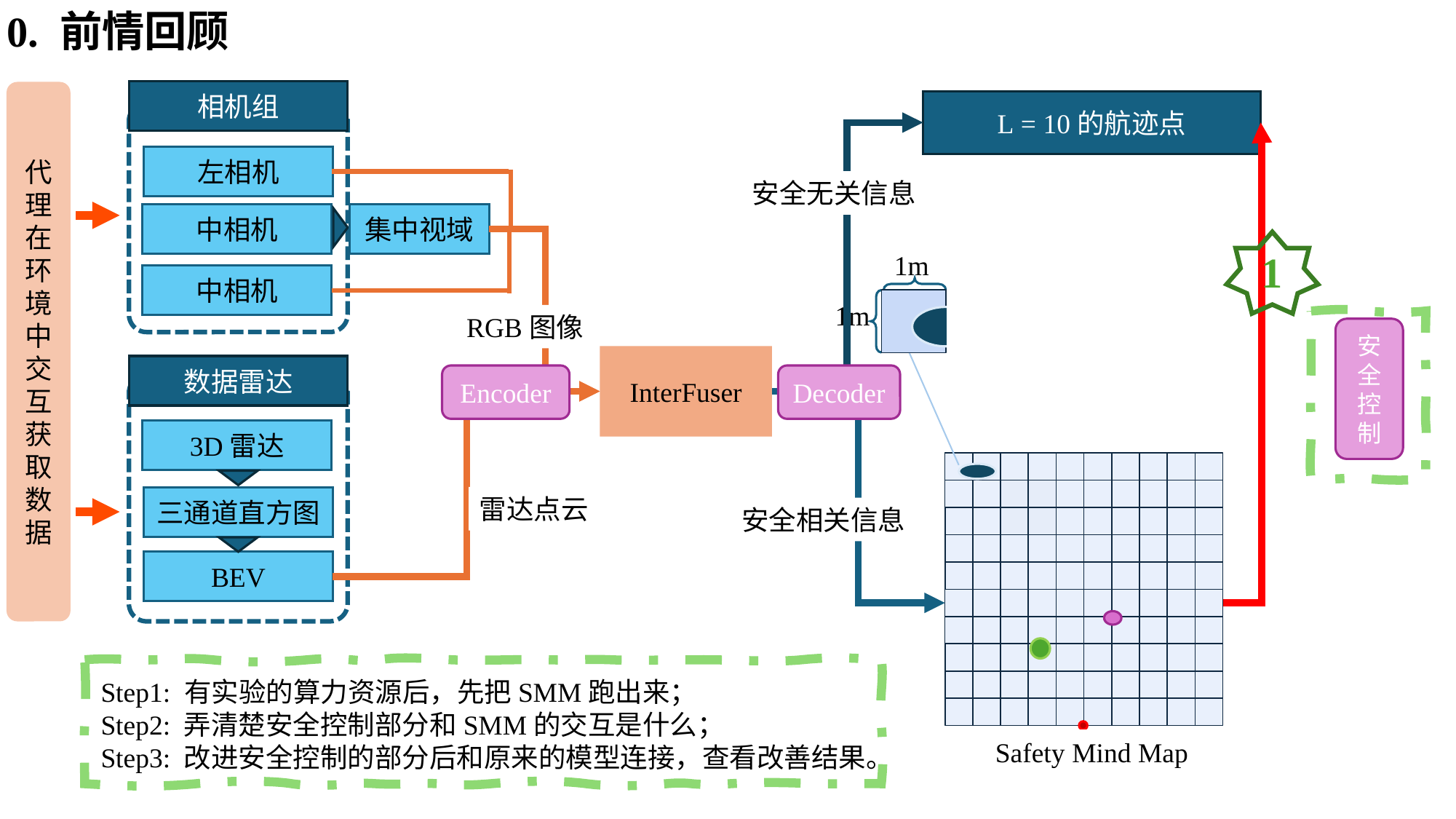

0. 前情回顾
相机组
代理在环境中交互获取数据
L = 10的航迹点

左相机
安全无关信息
集中视域
中相机

1
1m

中相机

1m
RGB图像

安全控制
InterFuser
数据雷达
Encoder
Decoder

3D雷达

雷达点云
三通道直方图
安全相关信息

BEV

Step1: 有实验的算力资源后，先把SMM跑出来；
Step2: 弄清楚安全控制部分和SMM的交互是什么；
Step3: 改进安全控制的部分后和原来的模型连接，查看改善结果。

Safety Mind Map